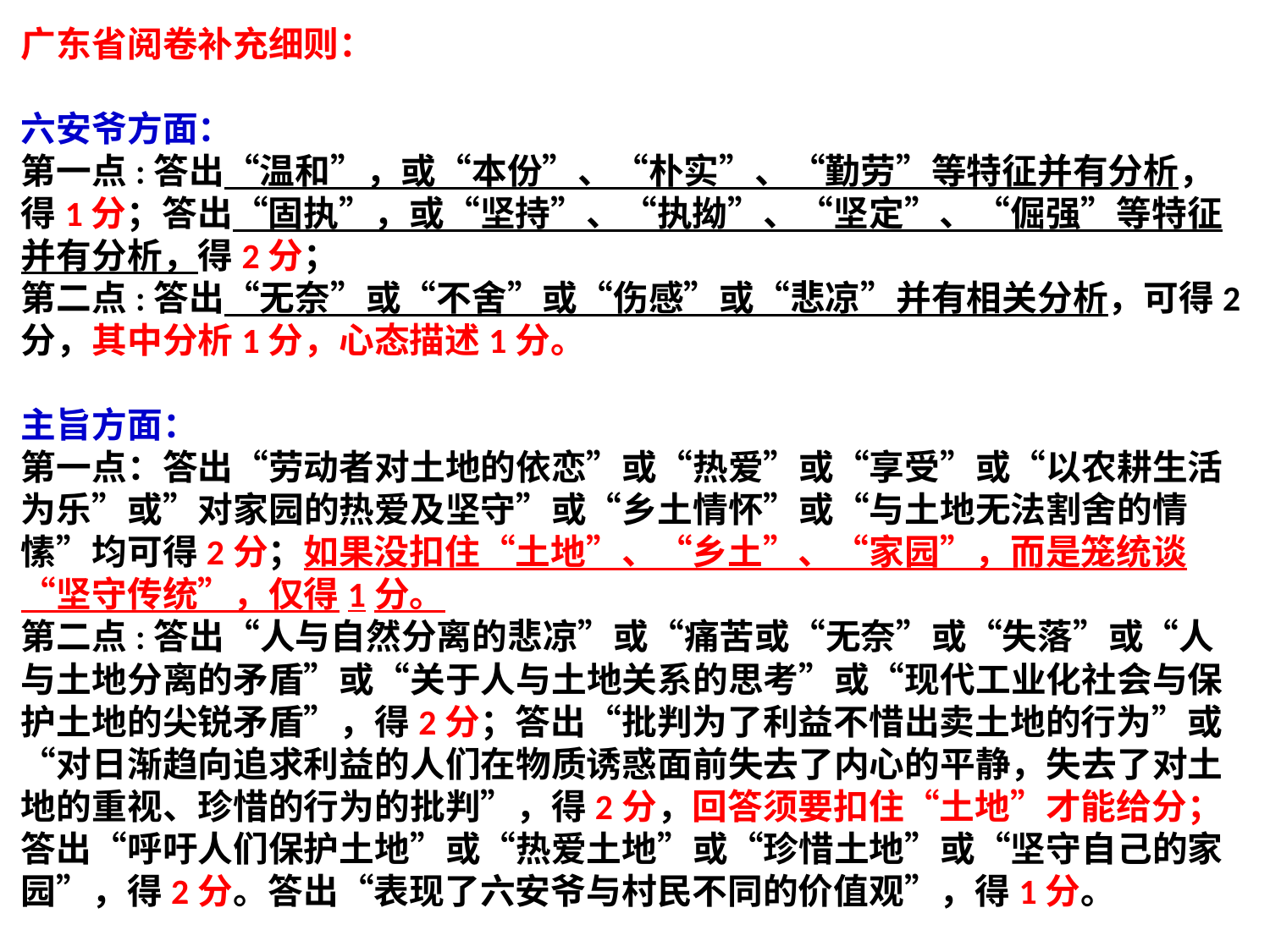

广东省阅卷补充细则：

六安爷方面：
第一点:答出“温和”，或“本份”、“朴实”、“勤劳”等特征并有分析，得1分；答出“固执”，或“坚持”、“执拗”、“坚定”、“倔强”等特征并有分析，得2分；
第二点:答出“无奈”或“不舍”或“伤感”或“悲凉”并有相关分析，可得2分，其中分析1分，心态描述1分。

主旨方面：
第一点：答出“劳动者对土地的依恋”或“热爱”或“享受”或“以农耕生活为乐”或”对家园的热爱及坚守”或“乡土情怀”或“与土地无法割舍的情愫”均可得2分；如果没扣住“土地”、“乡土”、“家园”，而是笼统谈“坚守传统”，仅得1分。
第二点:答出“人与自然分离的悲凉”或“痛苦或“无奈”或“失落”或“人与土地分离的矛盾”或“关于人与土地关系的思考”或“现代工业化社会与保护土地的尖锐矛盾”，得2分；答出“批判为了利益不惜出卖土地的行为”或“对日渐趋向追求利益的人们在物质诱惑面前失去了内心的平静，失去了对土地的重视、珍惜的行为的批判”，得2分，回答须要扣住“土地”才能给分；答出“呼吁人们保护土地”或“热爱土地”或“珍惜土地”或“坚守自己的家园”，得2分。答出“表现了六安爷与村民不同的价值观”，得1分。